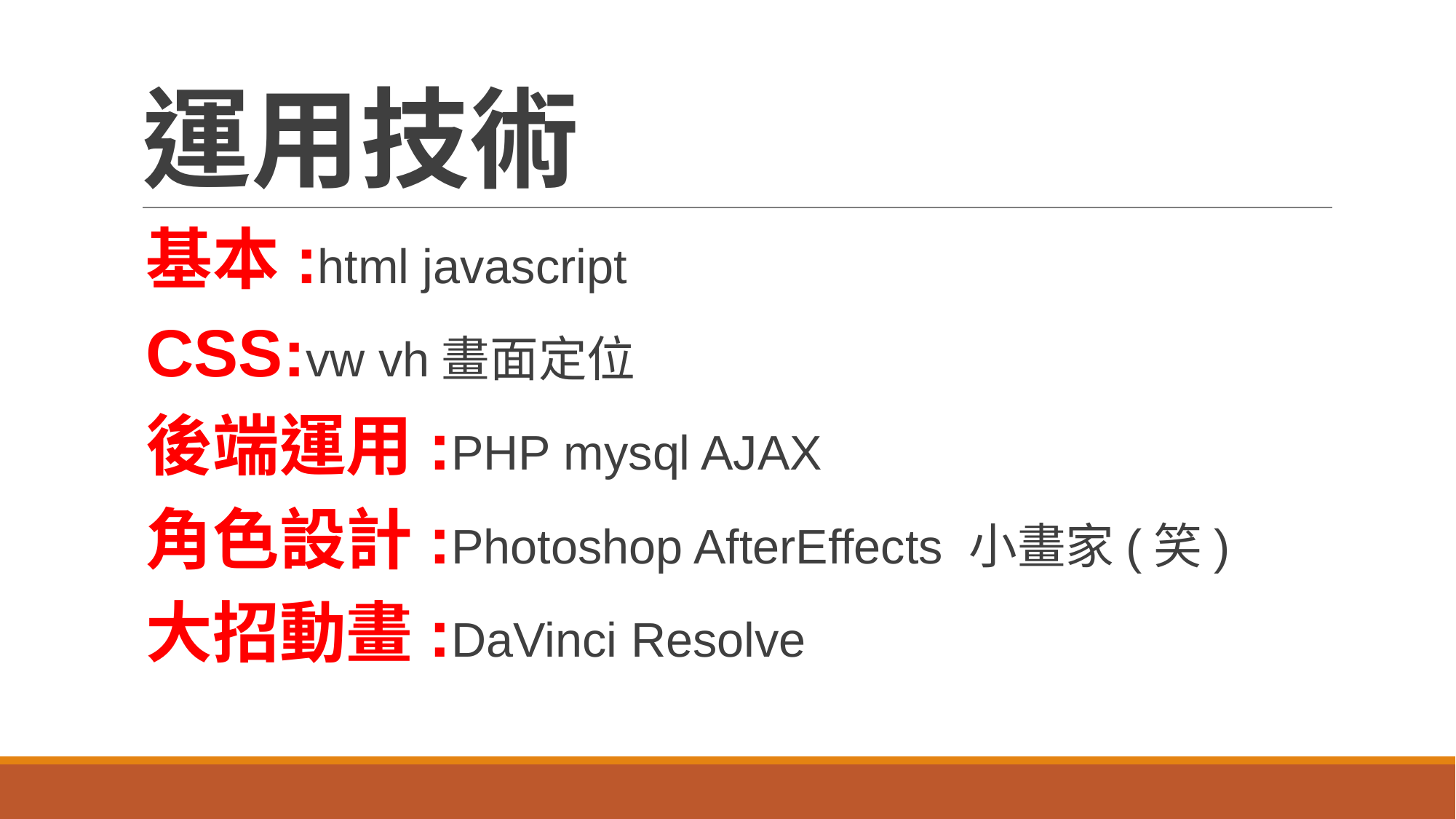

# 運用技術
基本:html javascript
CSS:vw vh畫面定位
後端運用:PHP mysql AJAX
角色設計:Photoshop AfterEffects 小畫家(笑)
大招動畫:DaVinci Resolve